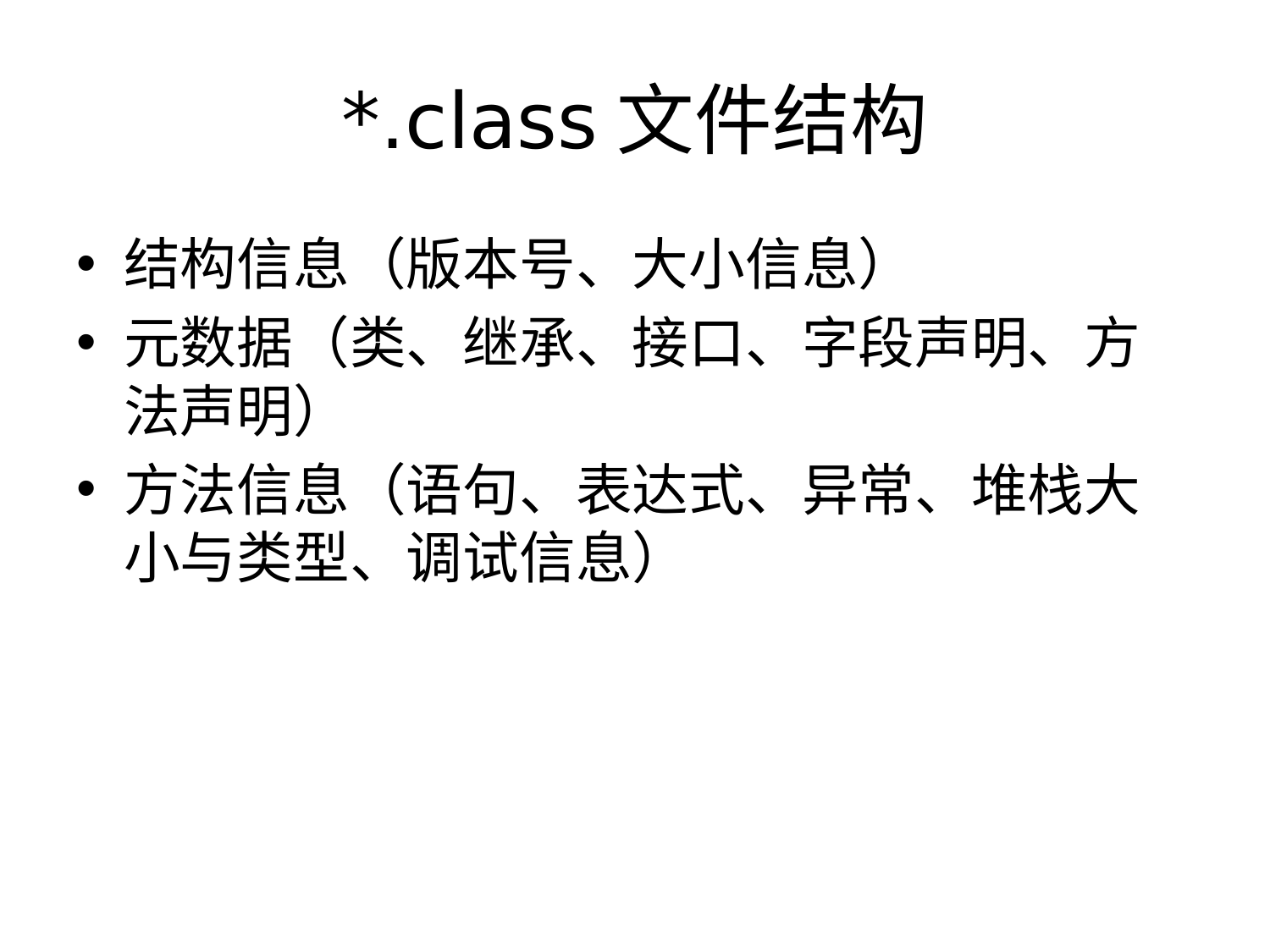

# *.class文件结构
结构信息（版本号、大小信息）
元数据（类、继承、接口、字段声明、方法声明）
方法信息（语句、表达式、异常、堆栈大小与类型、调试信息）